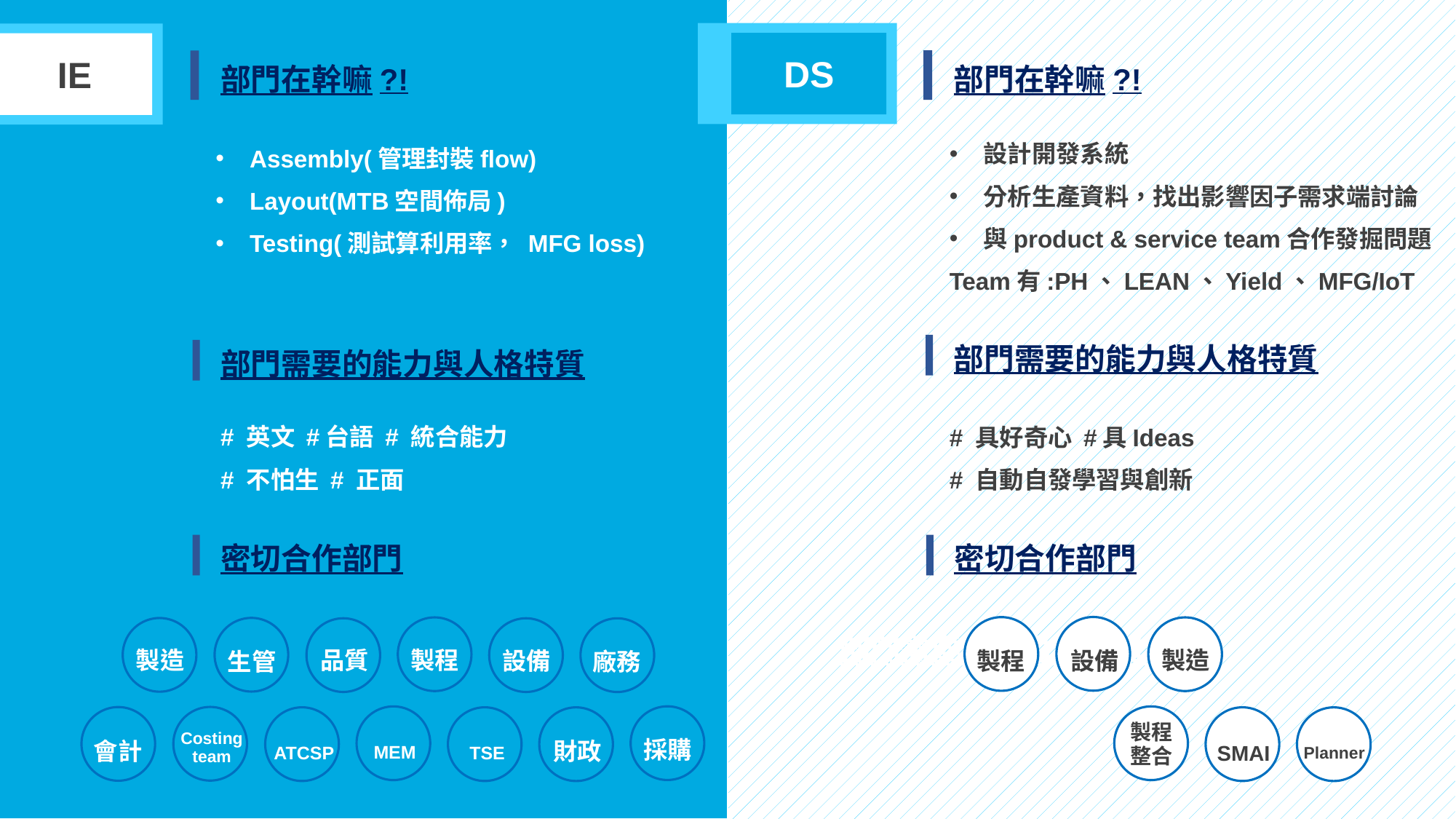

DS
IE
部門在幹嘛?!
部門在幹嘛?!

設計開發系統
分析生產資料，找出影響因子需求端討論
與product & service team合作發掘問題
Team有:PH、LEAN、Yield、MFG/IoT
Assembly(管理封裝flow)
Layout(MTB空間佈局)
Testing(測試算利用率， MFG loss)
部門需要的能力與人格特質
部門需要的能力與人格特質

# 英文 #台語 # 統合能力
# 不怕生 # 正面
# 具好奇心 #具Ideas
# 自動自發學習與創新
密切合作部門
密切合作部門

部門需要的能力與人格特質
製造
製造
品質
製程
設備
製程
設備
生管
廠務

製程
整合
MEM
Planner
TSE
ATCSP
採購
會計
財政
SMAI
Costing
team